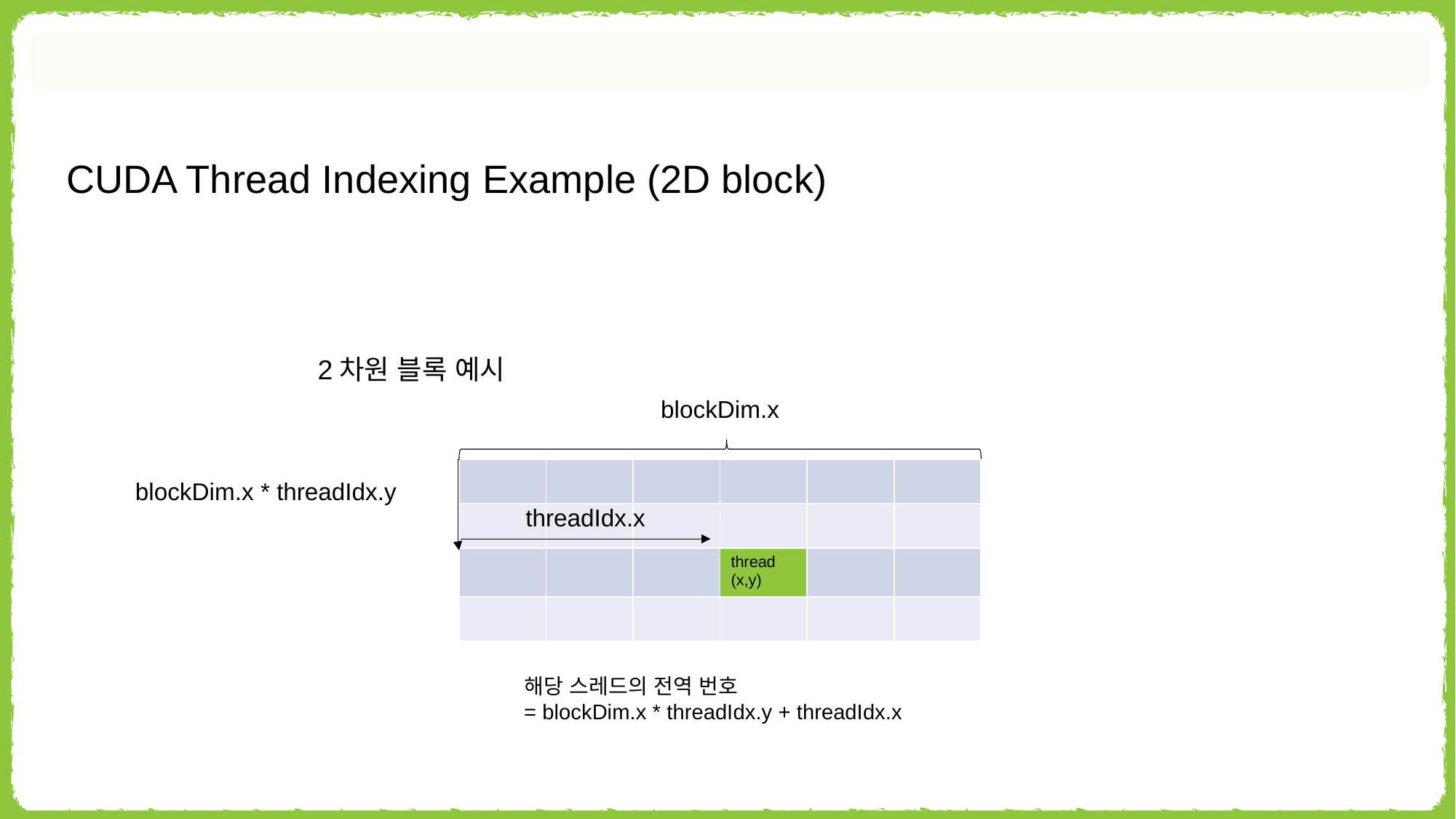

CUDA Thread Indexing Example (2D block)

2차원 블록 예시
blockDim.x
|  |  |  |  |  |  |
| --- | --- | --- | --- | --- | --- |
|  |  |  |  |  |  |
|  |  |  | thread (x,y) |  |  |
|  |  |  |  |  |  |
blockDim.x * threadIdx.y
threadIdx.x
해당 스레드의 전역 번호
= blockDim.x * threadIdx.y + threadIdx.x